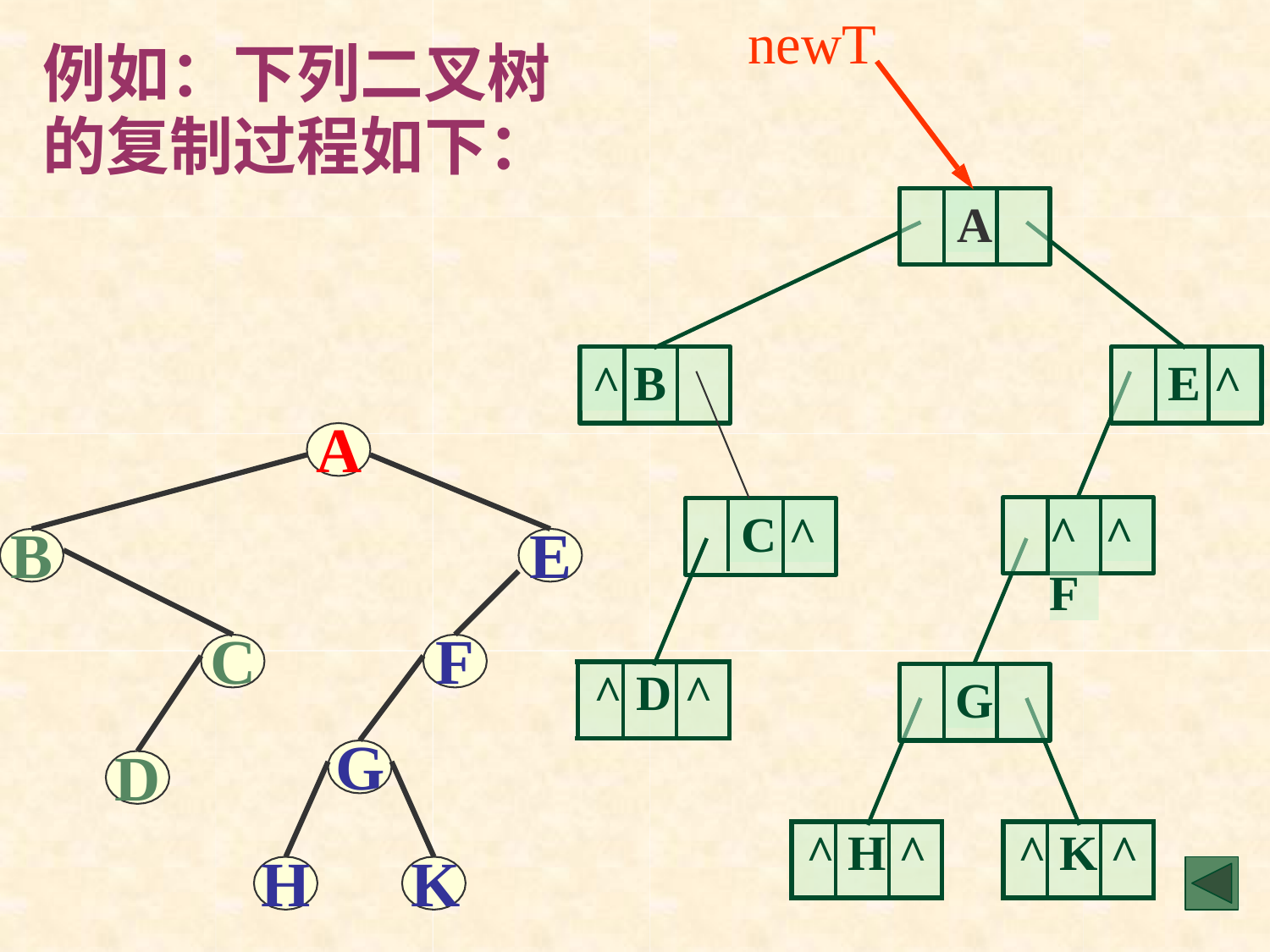

newT
# 例如：下列二叉树 的复制过程如下：

A

^
B
E
^

A

^ F
^

C
^
B
E

C
F

| ^ | D | ^ |
| --- | --- | --- |

G

G
D

| ^ | H | ^ |
| --- | --- | --- |
| ^ | K | ^ |
| --- | --- | --- |
H	K